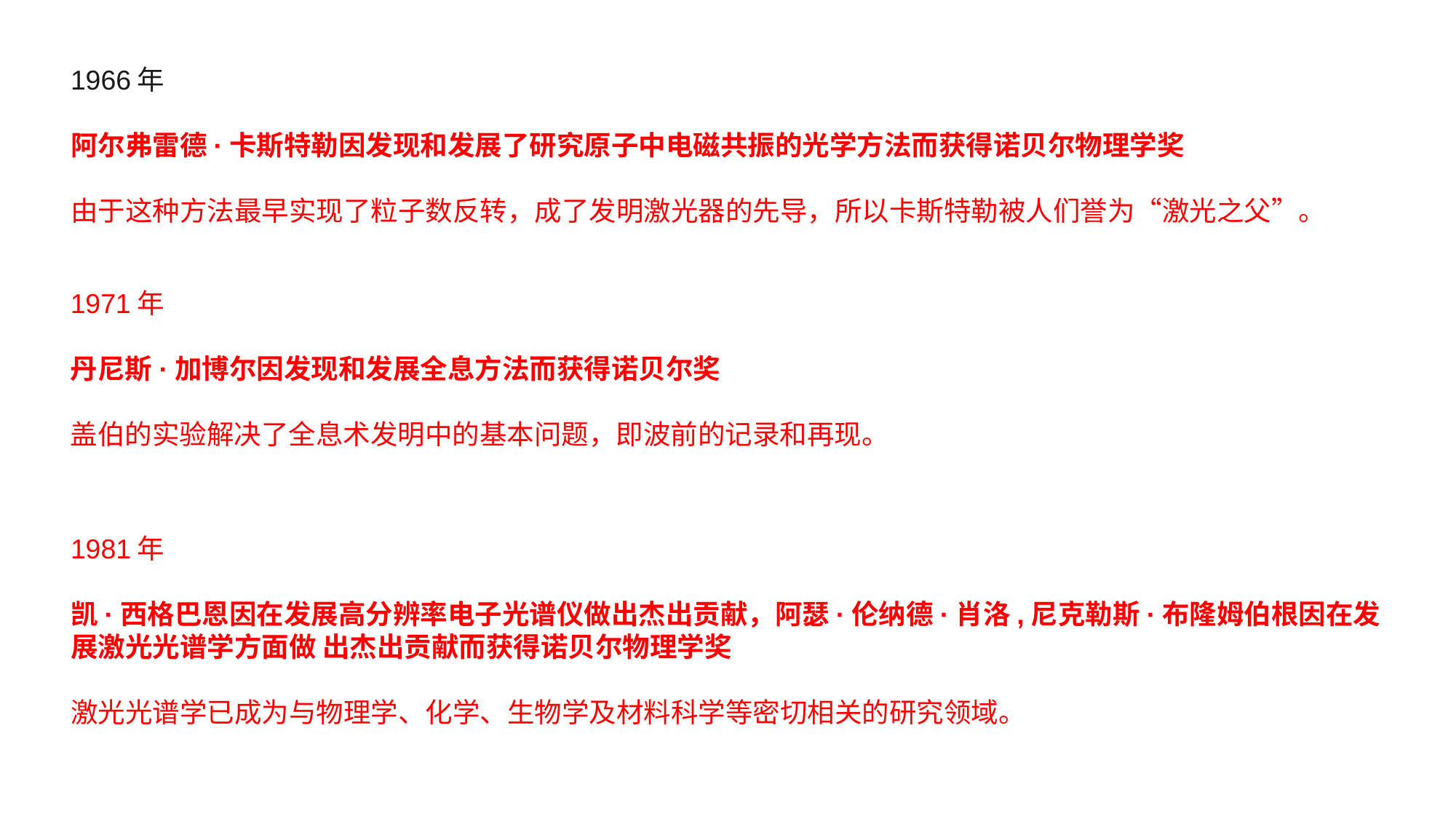

1966年

阿尔弗雷德·卡斯特勒因发现和发展了研究原子中电磁共振的光学方法而获得诺贝尔物理学奖

由于这种方法最早实现了粒子数反转，成了发明激光器的先导，所以卡斯特勒被人们誉为“激光之父”。
1971年

丹尼斯·加博尔因发现和发展全息方法而获得诺贝尔奖

盖伯的实验解决了全息术发明中的基本问题，即波前的记录和再现。
1981年

凯·西格巴恩因在发展高分辨率电子光谱仪做出杰出贡献，阿瑟·伦纳德·肖洛,尼克勒斯·布隆姆伯根因在发展激光光谱学方面做 出杰出贡献而获得诺贝尔物理学奖

激光光谱学已成为与物理学、化学、生物学及材料科学等密切相关的研究领域。